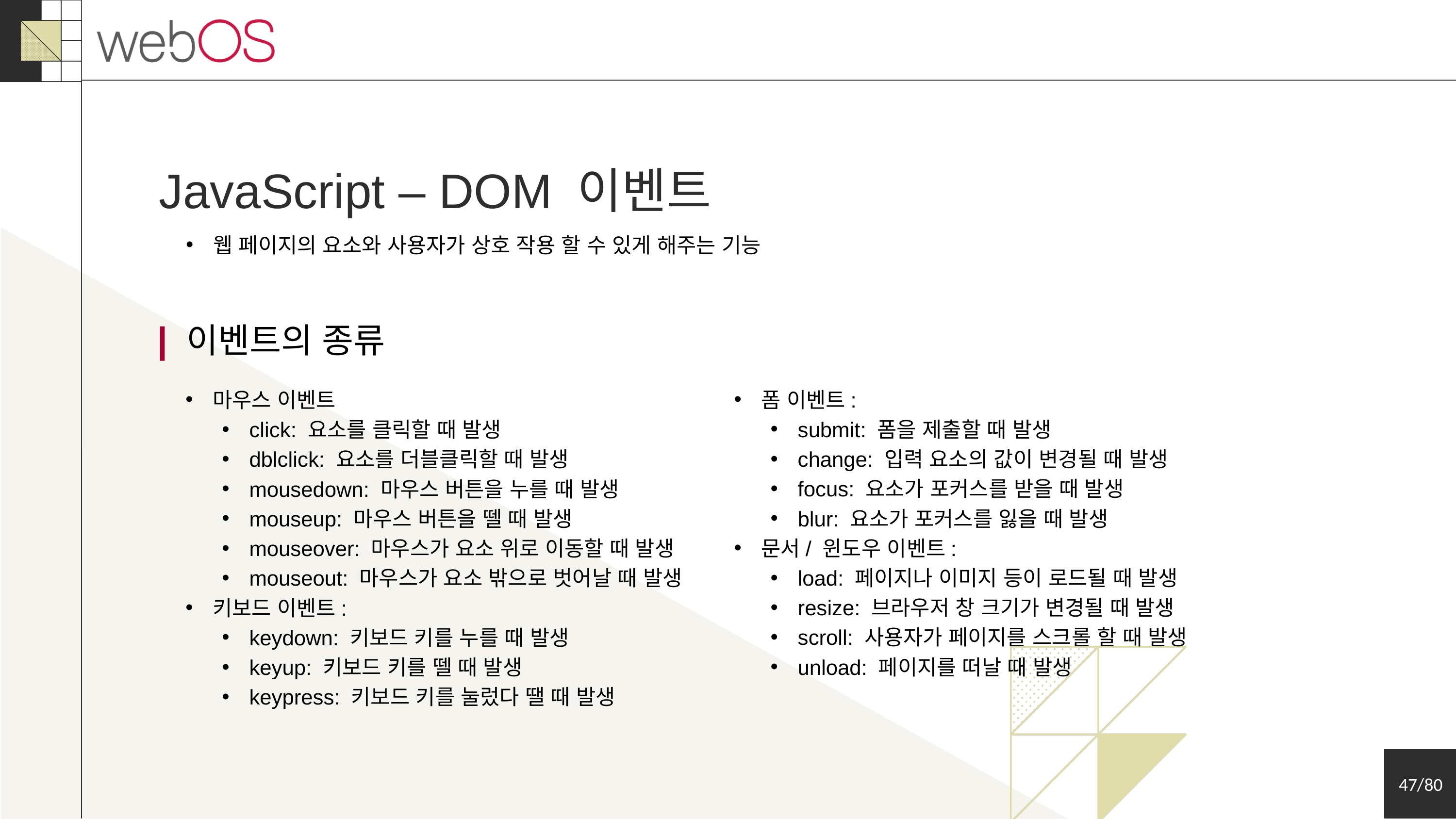

JavaScript – DOM 이벤트
웹 페이지의 요소와 사용자가 상호 작용 할 수 있게 해주는 기능
| 이벤트의 종류
폼 이벤트:
submit: 폼을 제출할 때 발생
change: 입력 요소의 값이 변경될 때 발생
focus: 요소가 포커스를 받을 때 발생
blur: 요소가 포커스를 잃을 때 발생
문서/ 윈도우 이벤트:
load: 페이지나 이미지 등이 로드될 때 발생
resize: 브라우저 창 크기가 변경될 때 발생
scroll: 사용자가 페이지를 스크롤 할 때 발생
unload: 페이지를 떠날 때 발생
마우스 이벤트
click: 요소를 클릭할 때 발생
dblclick: 요소를 더블클릭할 때 발생
mousedown: 마우스 버튼을 누를 때 발생
mouseup: 마우스 버튼을 뗄 때 발생
mouseover: 마우스가 요소 위로 이동할 때 발생
mouseout: 마우스가 요소 밖으로 벗어날 때 발생
키보드 이벤트:
keydown: 키보드 키를 누를 때 발생
keyup: 키보드 키를 뗄 때 발생
keypress: 키보드 키를 눌렀다 땔 때 발생

47/80